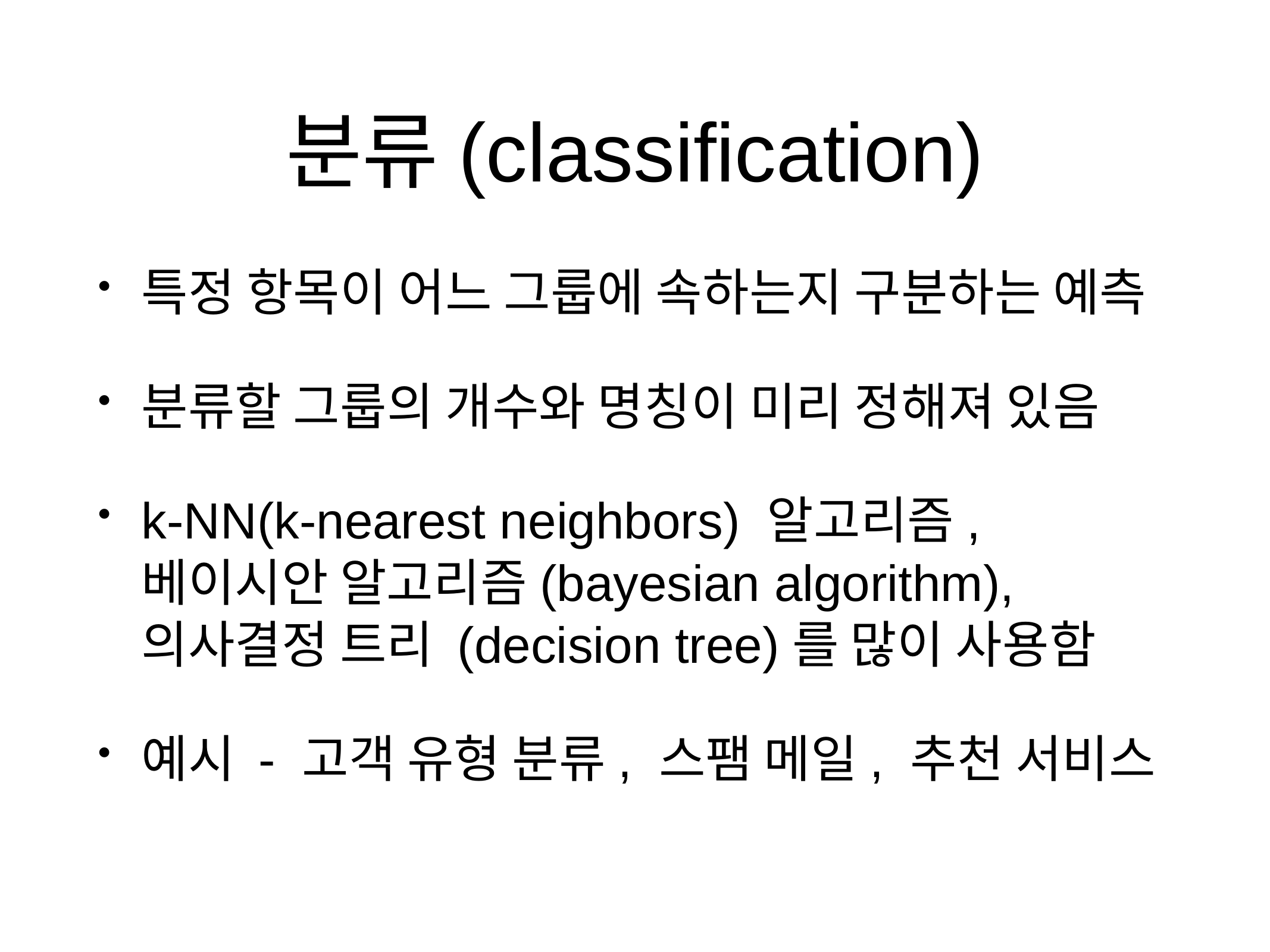

# 분류(classification)
특정 항목이 어느 그룹에 속하는지 구분하는 예측
분류할 그룹의 개수와 명칭이 미리 정해져 있음
k-NN(k-nearest neighbors) 알고리즘, 베이시안 알고리즘(bayesian algorithm), 의사결정 트리 (decision tree)를 많이 사용함
예시 - 고객 유형 분류, 스팸 메일, 추천 서비스
64